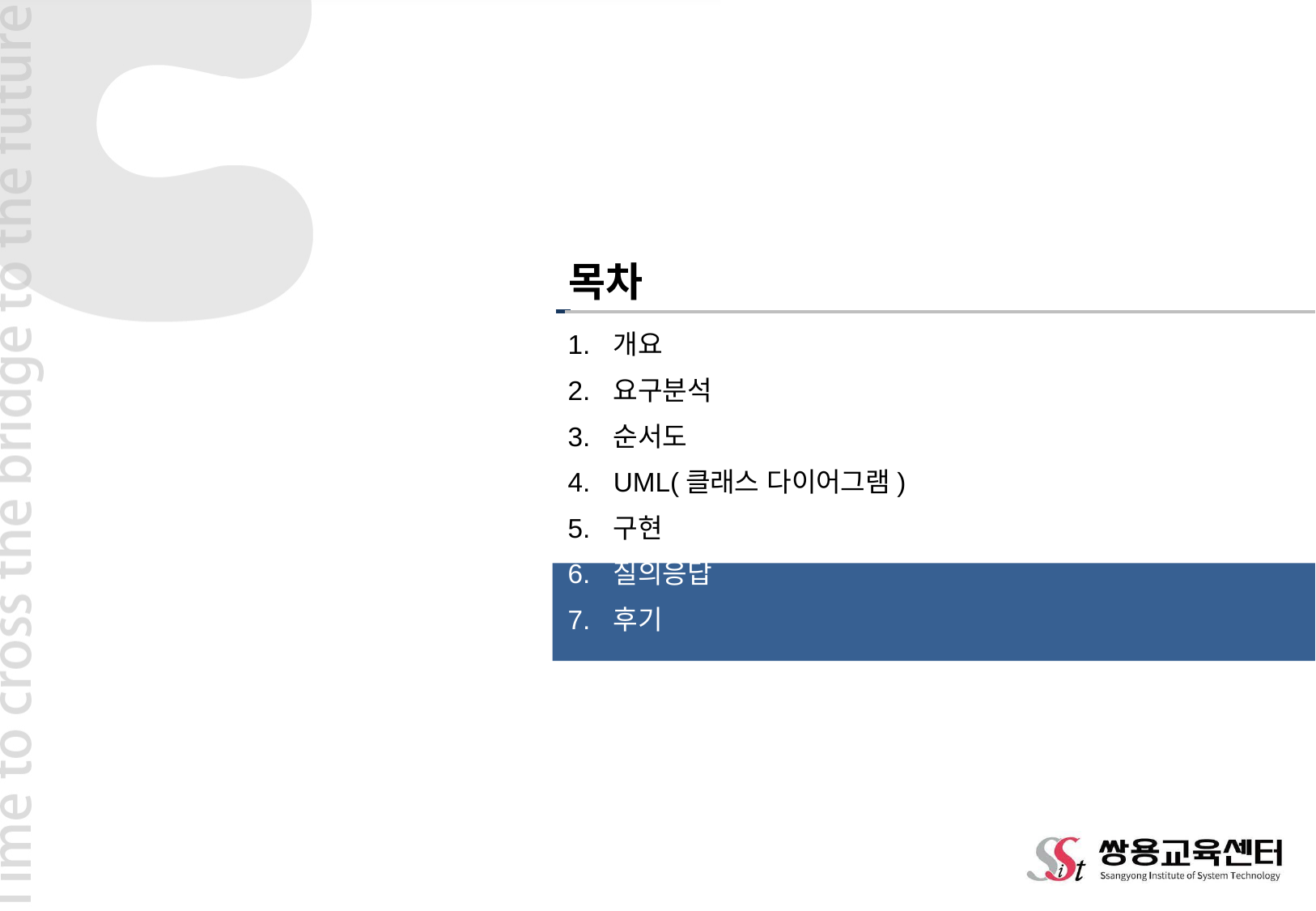

목차

개요
요구분석
순서도
UML(클래스 다이어그램)
구현
질의응답
후기